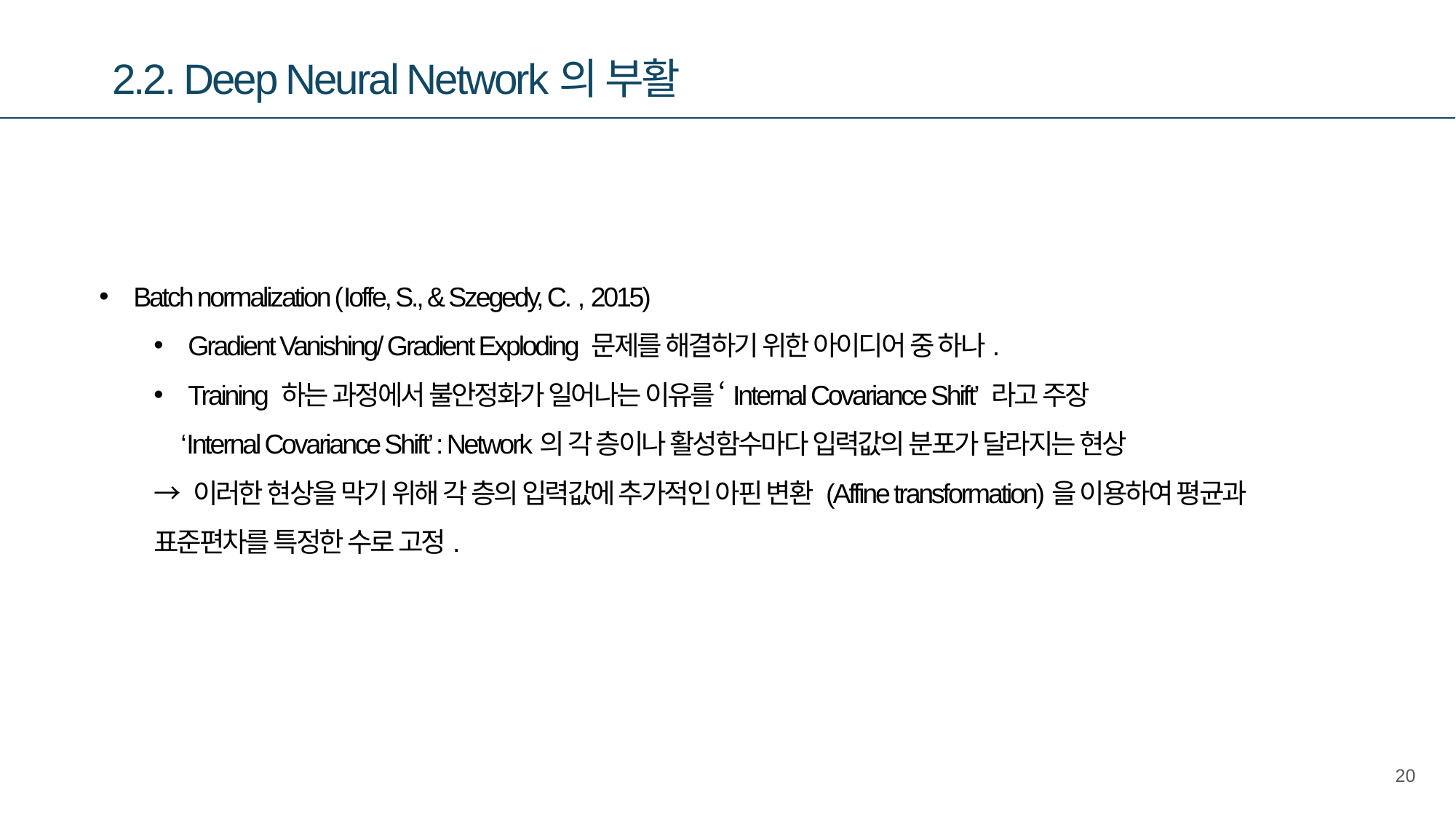

2.2. Deep Neural Network의 부활
Batch normalization (Ioffe, S., & Szegedy, C. , 2015)
Gradient Vanishing/ Gradient Exploding 문제를 해결하기 위한 아이디어 중 하나.
Training 하는 과정에서 불안정화가 일어나는 이유를 ‘Internal Covariance Shift’ 라고 주장
     ‘Internal Covariance Shift’ : Network의 각 층이나 활성함수마다 입력값의 분포가 달라지는 현상
→ 이러한 현상을 막기 위해 각 층의 입력값에 추가적인 아핀 변환 (Affine transformation)을 이용하여 평균과 표준편차를 특정한 수로 고정.